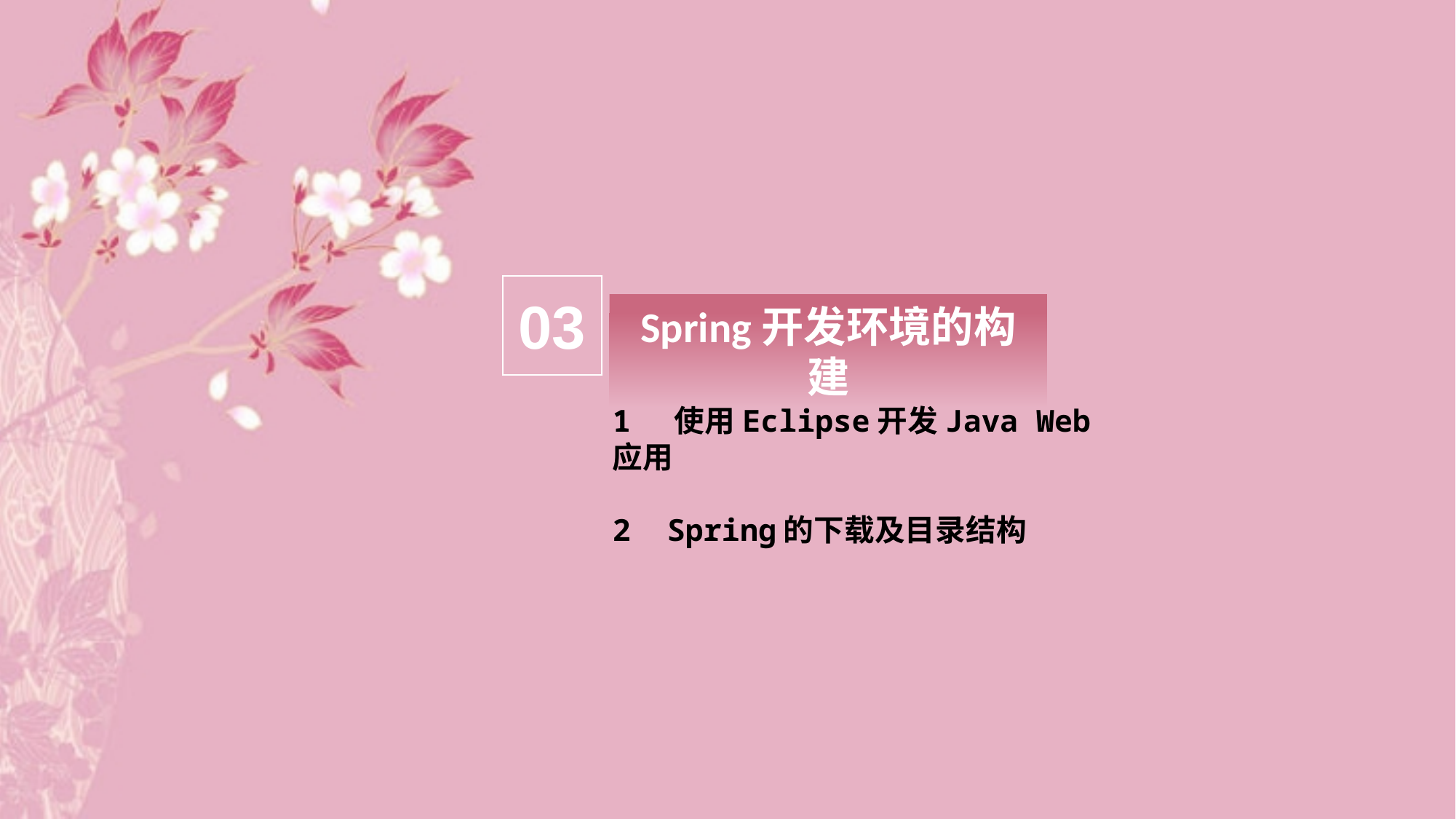

03
Spring开发环境的构建
1  使用Eclipse开发Java Web应用

2  Spring的下载及目录结构